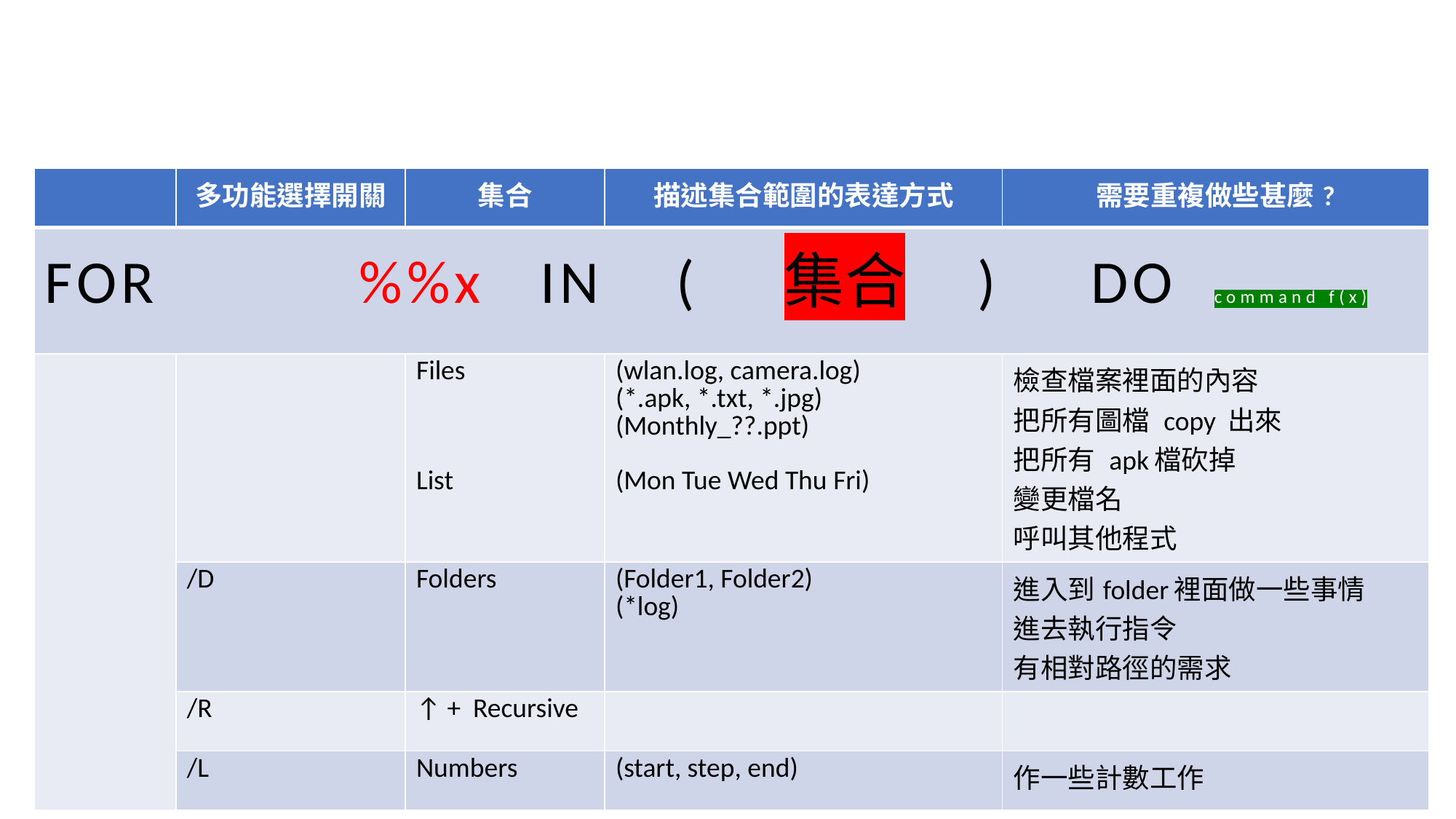

#
|  | 多功能選擇開關 | 集合 | 描述集合範圍的表達方式 | 需要重複做些甚麼? |
| --- | --- | --- | --- | --- |
| FOR %%x IN ( 集合 ) DO command f(x) |  |  |  |  |
|  |  | Files List | (wlan.log, camera.log) (\*.apk, \*.txt, \*.jpg) (Monthly\_??.ppt) (Mon Tue Wed Thu Fri) | 檢查檔案裡面的內容 把所有圖檔 copy 出來 把所有 apk檔砍掉 變更檔名 呼叫其他程式 |
|  | /D | Folders | (Folder1, Folder2) (\*log) | 進入到folder裡面做一些事情 進去執行指令 有相對路徑的需求 |
|  | /R | ↑ + Recursive |  |  |
|  | /L | Numbers | (start, step, end) | 作一些計數工作 |